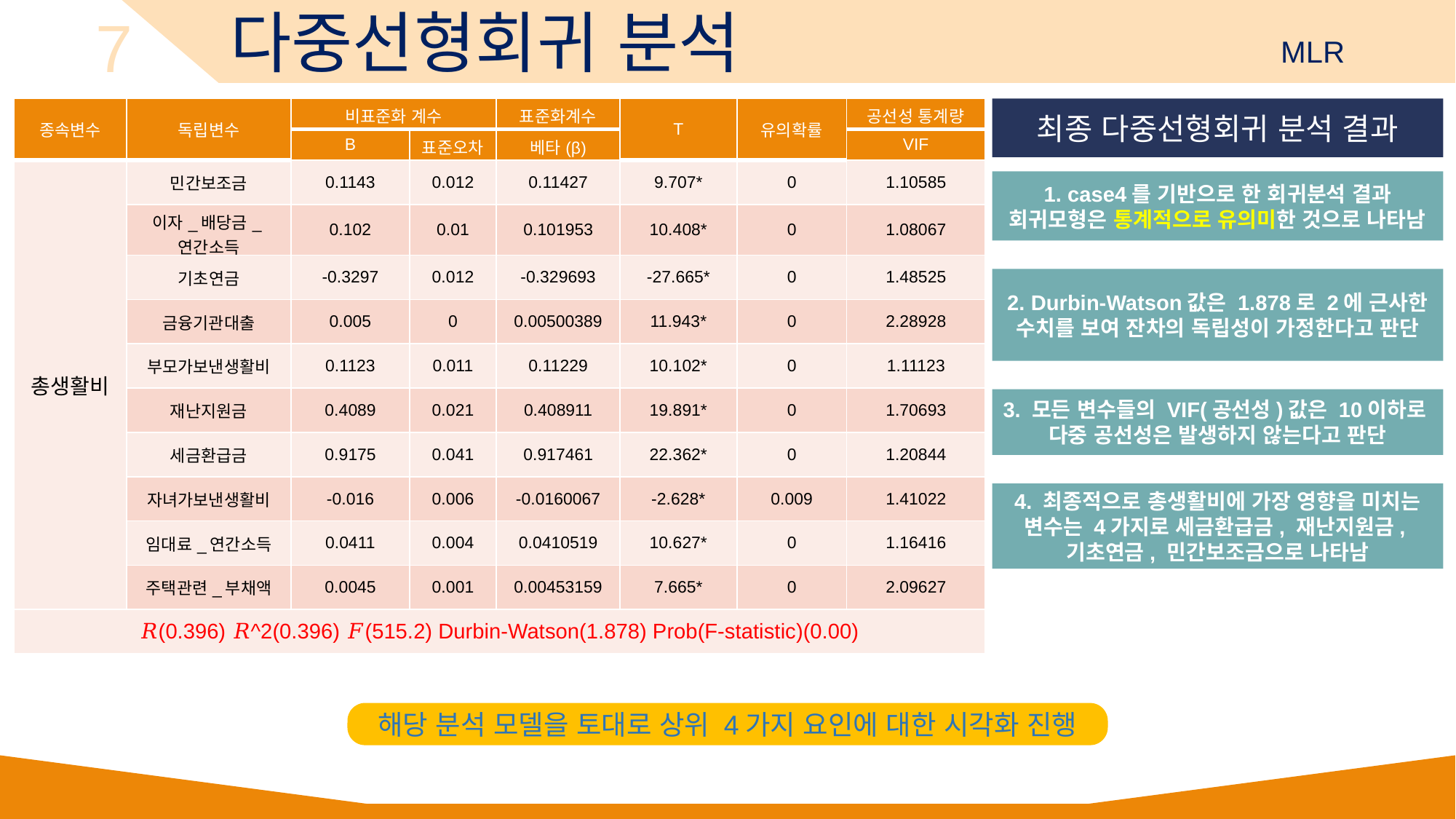

7

다중선형회귀 분석
MLR
| 종속변수 | 독립변수 | 비표준화 계수 |  | 표준화계수 | T | 유의확률 | 공선성 통계량 |
| --- | --- | --- | --- | --- | --- | --- | --- |
|  |  | B | 표준오차 | 베타(β) |  |  | VIF |
| 총생활비 | 민간보조금 | 0.1143 | 0.012 | 0.11427 | 9.707\* | 0 | 1.10585 |
|  | 이자\_배당금\_연간소득 | 0.102 | 0.01 | 0.101953 | 10.408\* | 0 | 1.08067 |
|  | 기초연금 | -0.3297 | 0.012 | -0.329693 | -27.665\* | 0 | 1.48525 |
|  | 금융기관대출 | 0.005 | 0 | 0.00500389 | 11.943\* | 0 | 2.28928 |
|  | 부모가보낸생활비 | 0.1123 | 0.011 | 0.11229 | 10.102\* | 0 | 1.11123 |
|  | 재난지원금 | 0.4089 | 0.021 | 0.408911 | 19.891\* | 0 | 1.70693 |
|  | 세금환급금 | 0.9175 | 0.041 | 0.917461 | 22.362\* | 0 | 1.20844 |
|  | 자녀가보낸생활비 | -0.016 | 0.006 | -0.0160067 | -2.628\* | 0.009 | 1.41022 |
|  | 임대료\_연간소득 | 0.0411 | 0.004 | 0.0410519 | 10.627\* | 0 | 1.16416 |
|  | 주택관련\_부채액 | 0.0045 | 0.001 | 0.00453159 | 7.665\* | 0 | 2.09627 |
| 𝑅(0.396) 𝑅^2(0.396) 𝐹(515.2) Durbin-Watson(1.878) Prob(F-statistic)(0.00) |  |  |  |  |  |  |  |
최종 다중선형회귀 분석 결과
1. case4를 기반으로 한 회귀분석 결과 회귀모형은 통계적으로 유의미한 것으로 나타남
2. Durbin-Watson값은 1.878로 2에 근사한 수치를 보여 잔차의 독립성이 가정한다고 판단
3. 모든 변수들의 VIF(공선성)값은 10이하로
다중 공선성은 발생하지 않는다고 판단
4. 최종적으로 총생활비에 가장 영향을 미치는 변수는 4가지로 세금환급금, 재난지원금,
기초연금, 민간보조금으로 나타남
해당 분석 모델을 토대로 상위 4가지 요인에 대한 시각화 진행